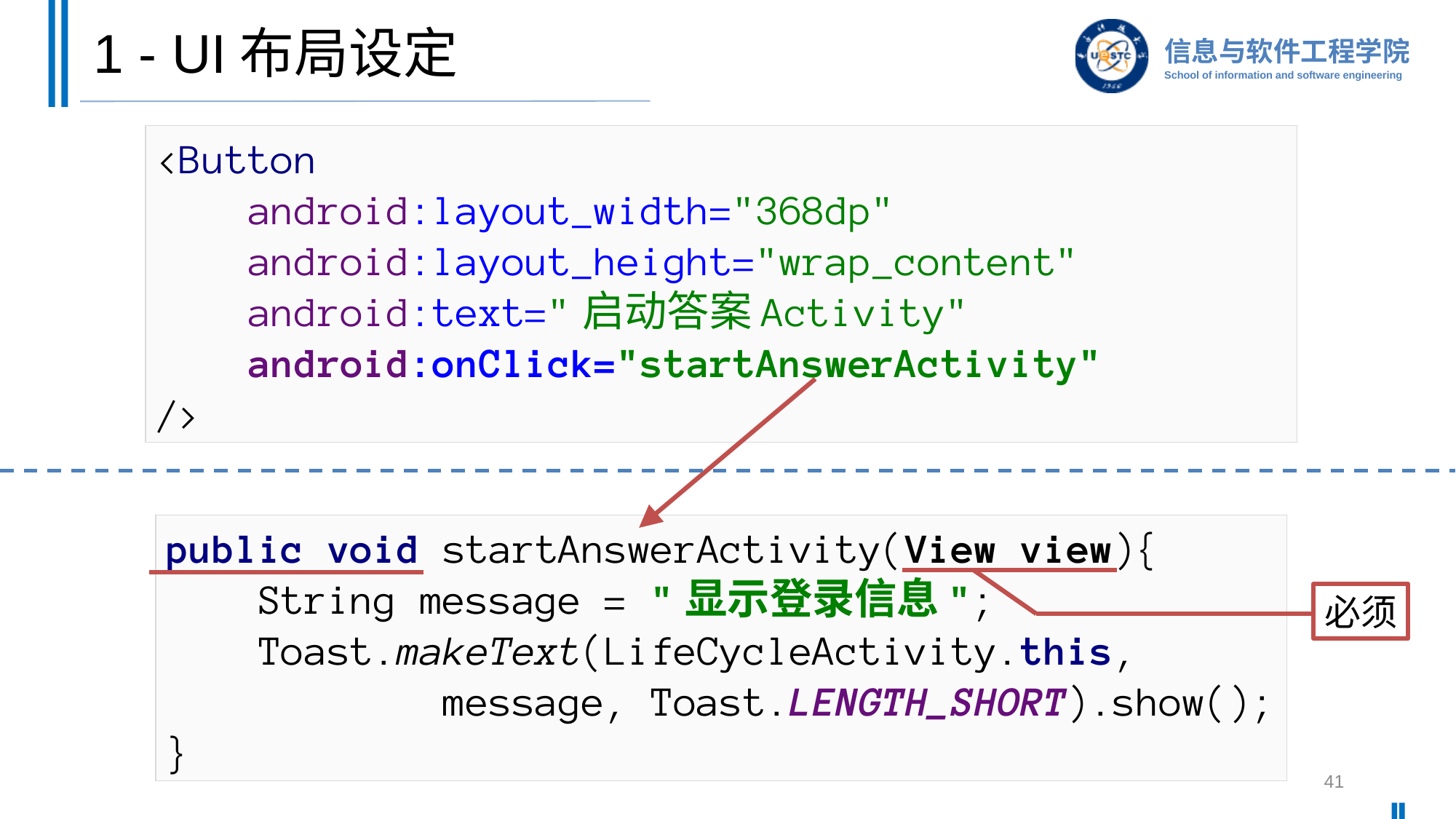

# 1 - UI布局设定
<Button
    android:layout_width="368dp"
    android:layout_height="wrap_content"
    android:text="启动答案Activity"
    android:onClick="startAnswerActivity"
/>
public void startAnswerActivity(View view){
    String message = "显示登录信息";
    Toast.makeText(LifeCycleActivity.this,
            message, Toast.LENGTH_SHORT).show();
}
必须
41